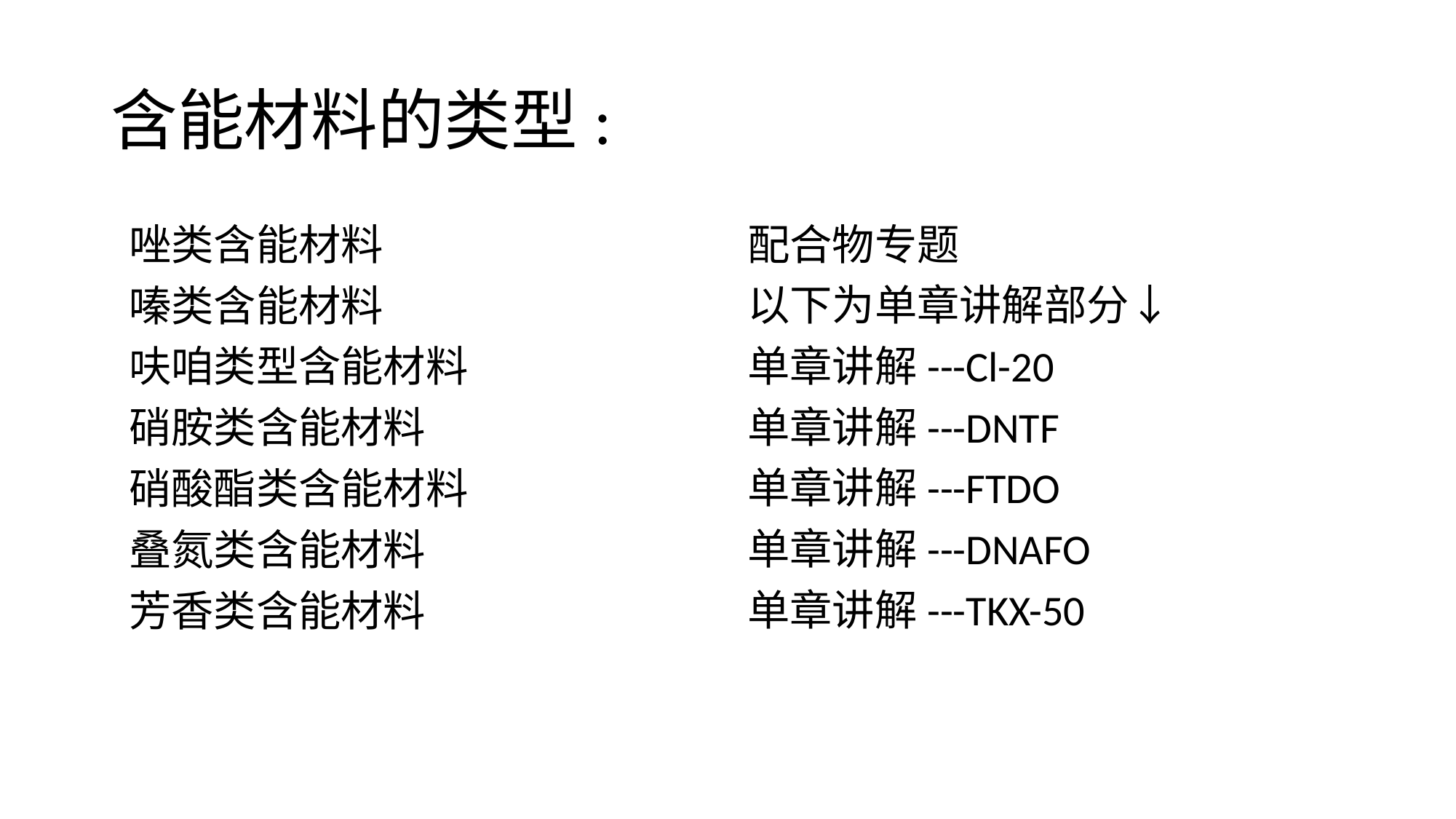

# 含能材料的类型:
唑类含能材料
嗪类含能材料
呋咱类型含能材料
硝胺类含能材料
硝酸酯类含能材料
叠氮类含能材料
芳香类含能材料

配合物专题
以下为单章讲解部分↓
单章讲解---Cl-20
单章讲解---DNTF
单章讲解---FTDO
单章讲解---DNAFO
单章讲解---TKX-50